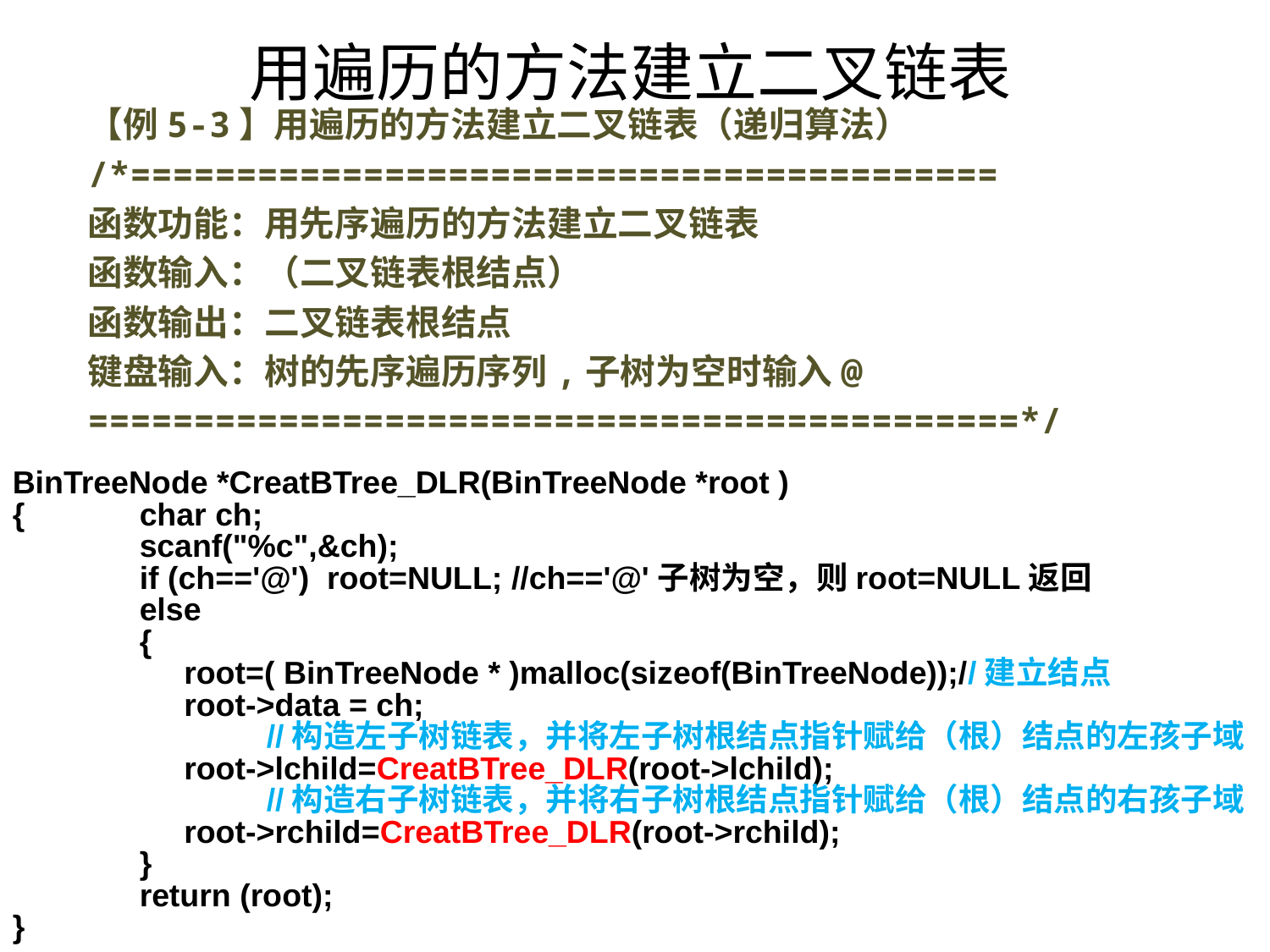

# 用遍历的方法建立二叉链表
【例5-3】用遍历的方法建立二叉链表（递归算法）
/*=========================================
函数功能：用先序遍历的方法建立二叉链表
函数输入：（二叉链表根结点）
函数输出：二叉链表根结点
键盘输入：树的先序遍历序列,子树为空时输入@
============================================*/

BinTreeNode *CreatBTree_DLR(BinTreeNode *root )
{   	char ch;
	scanf("%c",&ch);
	if (ch=='@')  root=NULL; //ch=='@'子树为空，则root=NULL返回
	else
	{
	     root=( BinTreeNode * )malloc(sizeof(BinTreeNode));//建立结点
	     root->data = ch;
		//构造左子树链表，并将左子树根结点指针赋给（根）结点的左孩子域
	     root->lchild=CreatBTree_DLR(root->lchild);
	   	//构造右子树链表，并将右子树根结点指针赋给（根）结点的右孩子域
	     root->rchild=CreatBTree_DLR(root->rchild);
	}
	return (root);
}
127